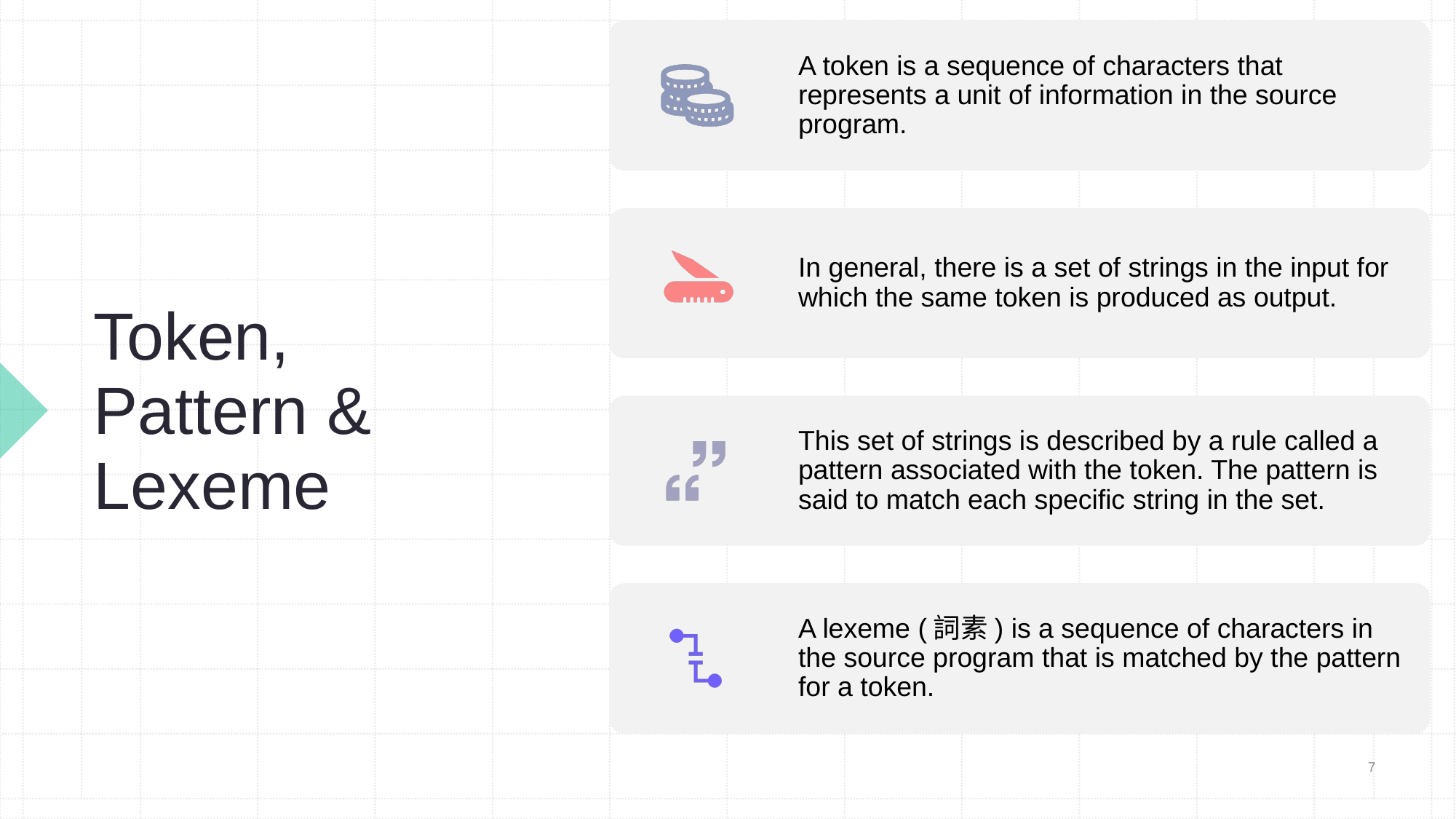

A token is a sequence of characters that represents a unit of information in the source program.
In general, there is a set of strings in the input for which the same token is produced as output.
This set of strings is described by a rule called a pattern associated with the token. The pattern is said to match each specific string in the set.
A lexeme (詞素) is a sequence of characters in the source program that is matched by the pattern for a token.
# Token,   Pattern &  Lexeme

7